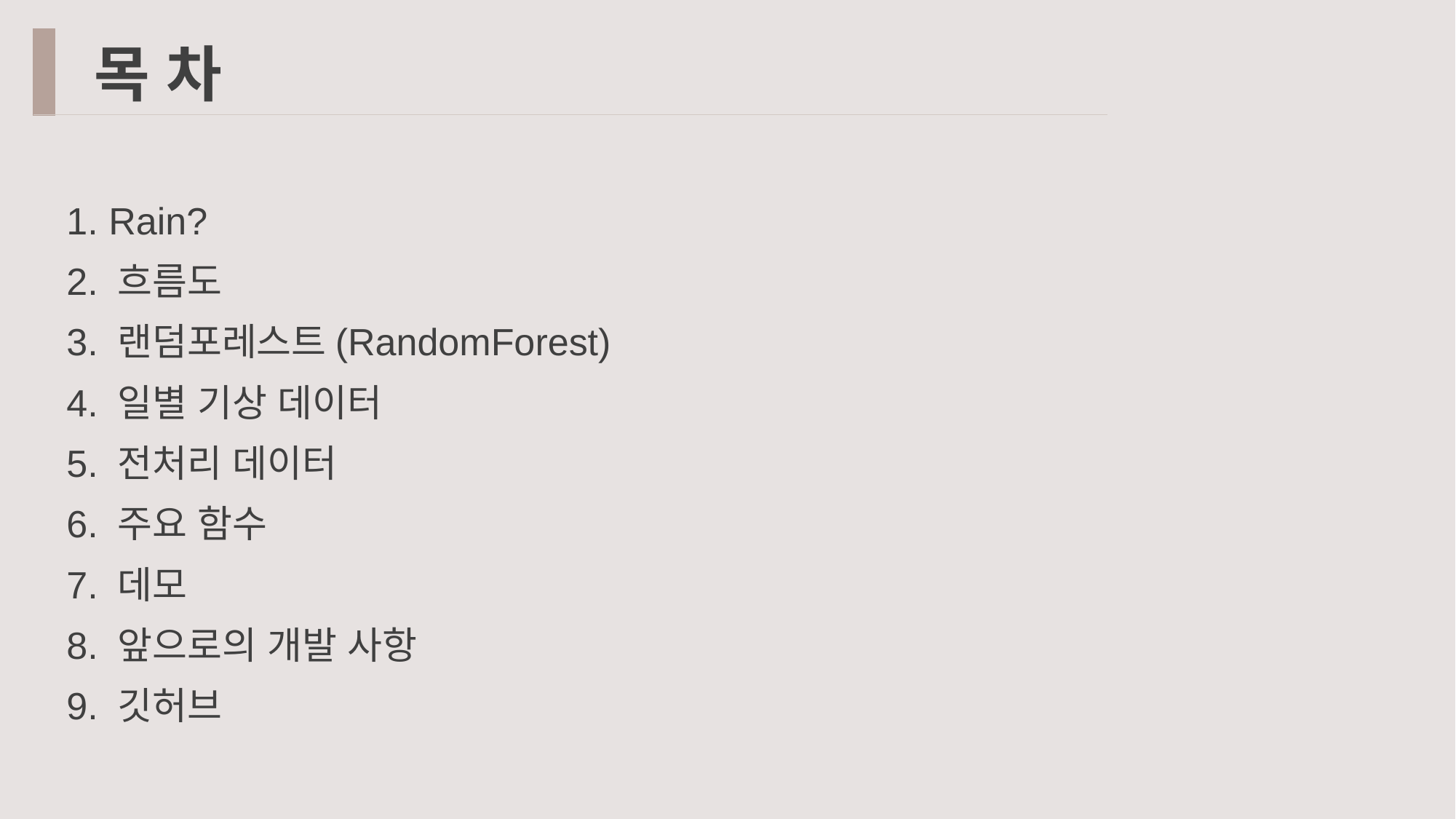

목 차
1. Rain?
2. 흐름도
3. 랜덤포레스트(RandomForest)
4. 일별 기상 데이터
5. 전처리 데이터
6. 주요 함수
7. 데모
8. 앞으로의 개발 사항
9. 깃허브